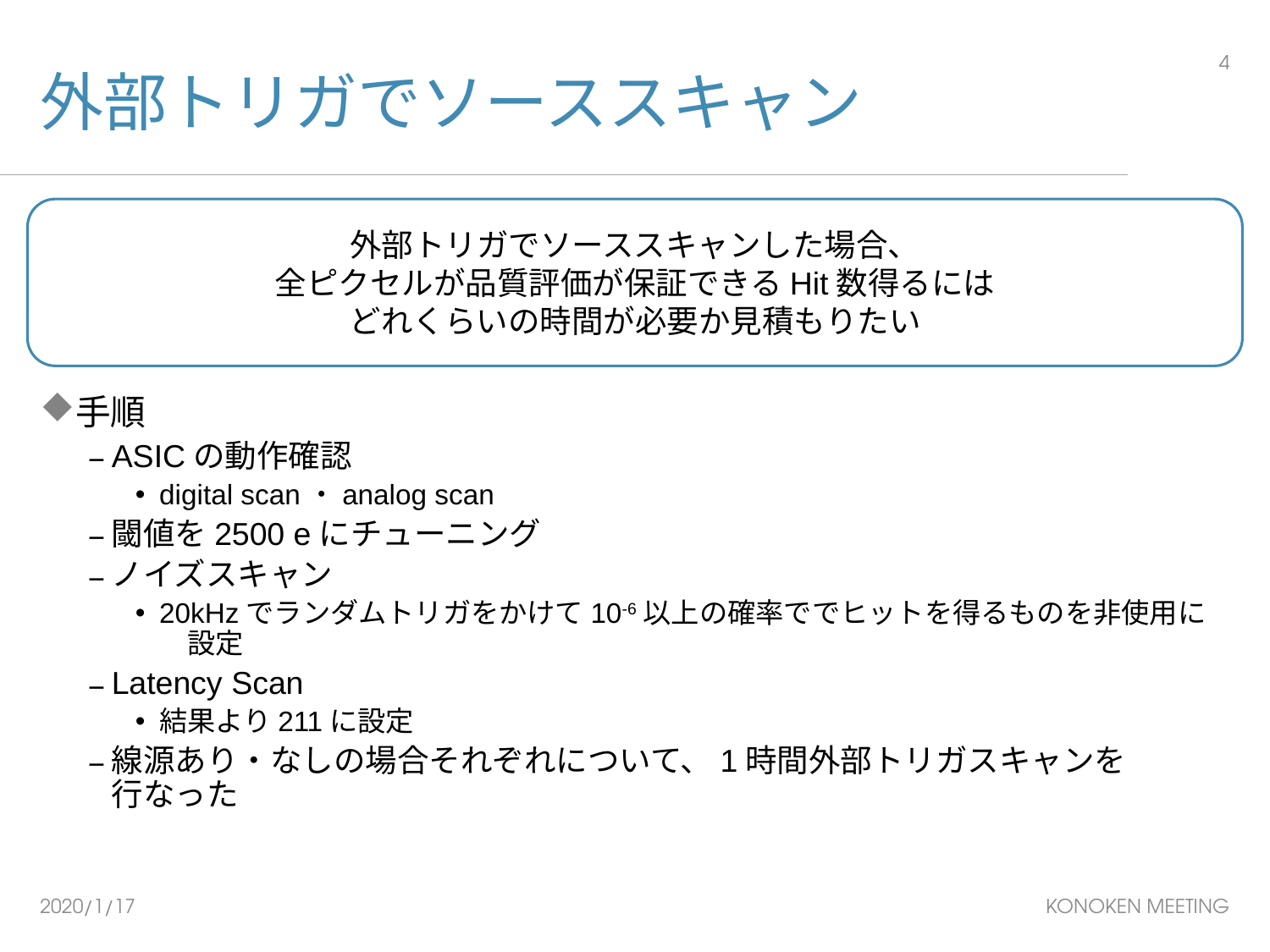

# 外部トリガでソーススキャン
4
外部トリガでソーススキャンした場合、
全ピクセルが品質評価が保証できるHit数得るには
どれくらいの時間が必要か見積もりたい
手順
ASICの動作確認
digital scan・analog scan
閾値を2500 eにチューニング
ノイズスキャン
20kHzでランダムトリガをかけて10-6以上の確率ででヒットを得るものを非使用に　設定
Latency Scan
結果より211に設定
線源あり・なしの場合それぞれについて、1時間外部トリガスキャンを　　　行なった

2020/1/17
KONOKEN MEETING